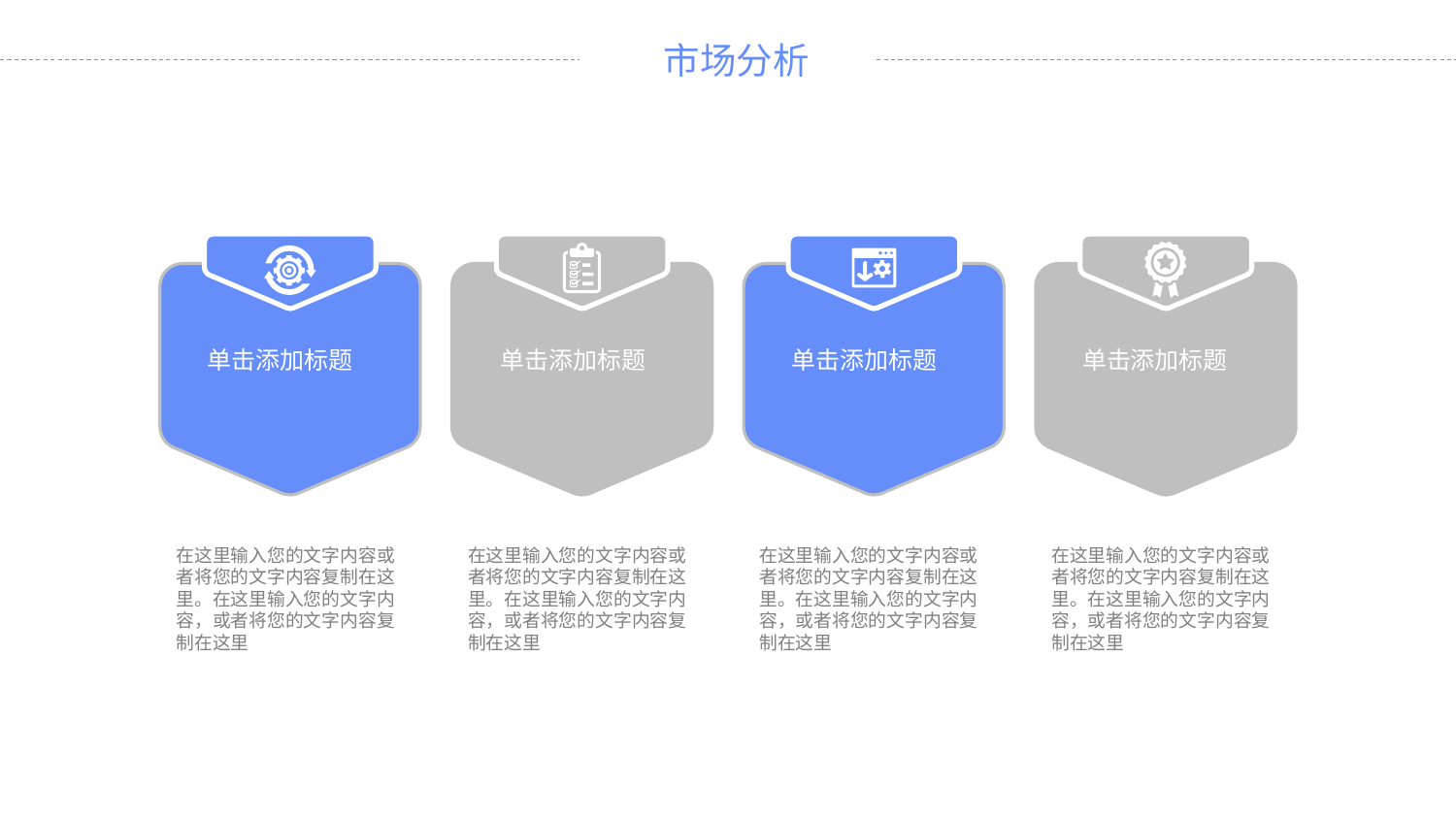

单击添加标题
单击添加标题
单击添加标题
单击添加标题
在这里输入您的文字内容或者将您的文字内容复制在这里。在这里输入您的文字内容，或者将您的文字内容复制在这里
在这里输入您的文字内容或者将您的文字内容复制在这里。在这里输入您的文字内容，或者将您的文字内容复制在这里
在这里输入您的文字内容或者将您的文字内容复制在这里。在这里输入您的文字内容，或者将您的文字内容复制在这里
在这里输入您的文字内容或者将您的文字内容复制在这里。在这里输入您的文字内容，或者将您的文字内容复制在这里